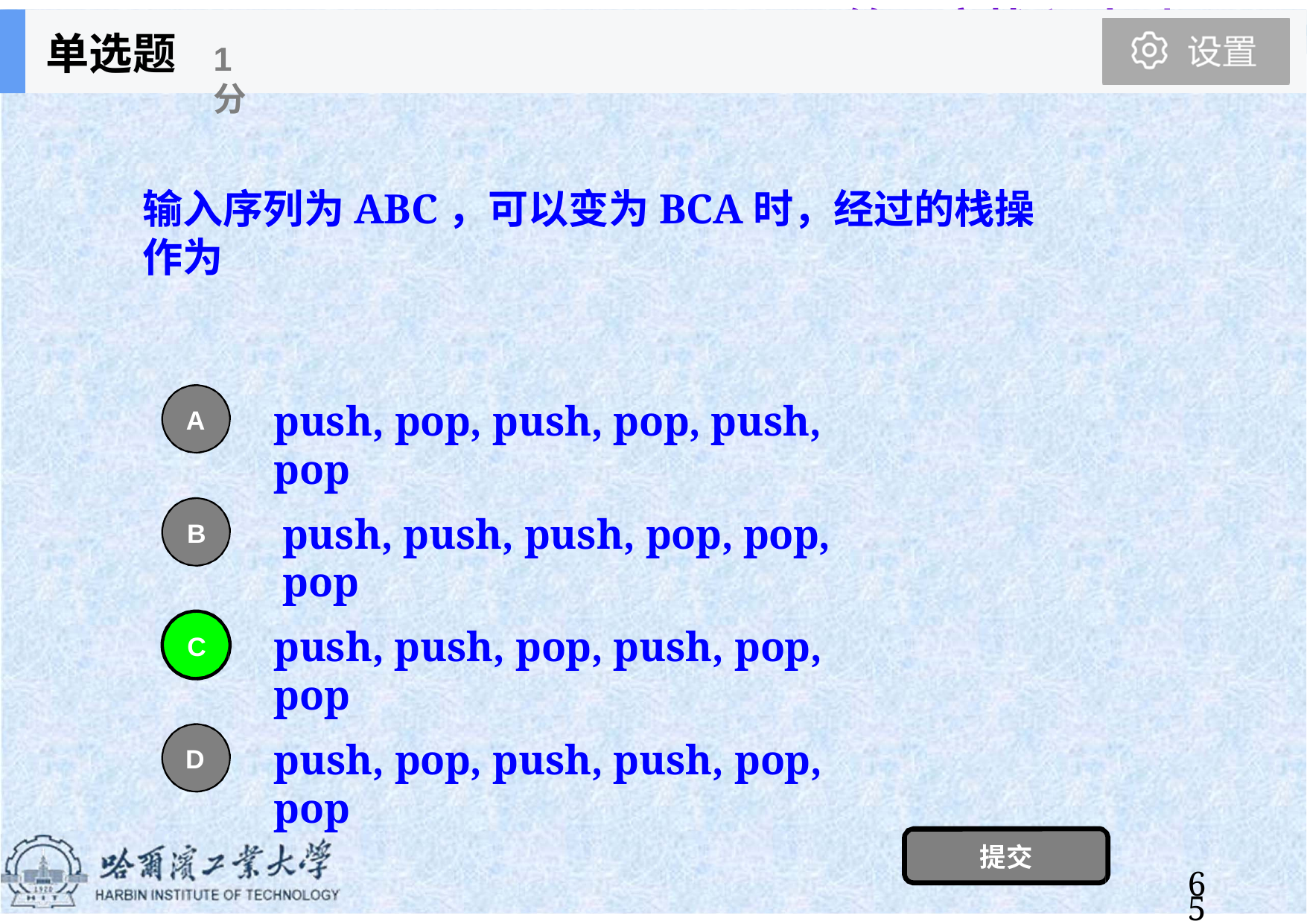

第3章	栈和队列

单选题
1分
输入序列为ABC，可以变为BCA时，经过的栈操作为

push, pop, push, pop, push, pop
A

push, push, push, pop, pop, pop
B

push, push, pop, push, pop, pop
C

push, pop, push, push, pop, pop
D

提交
65